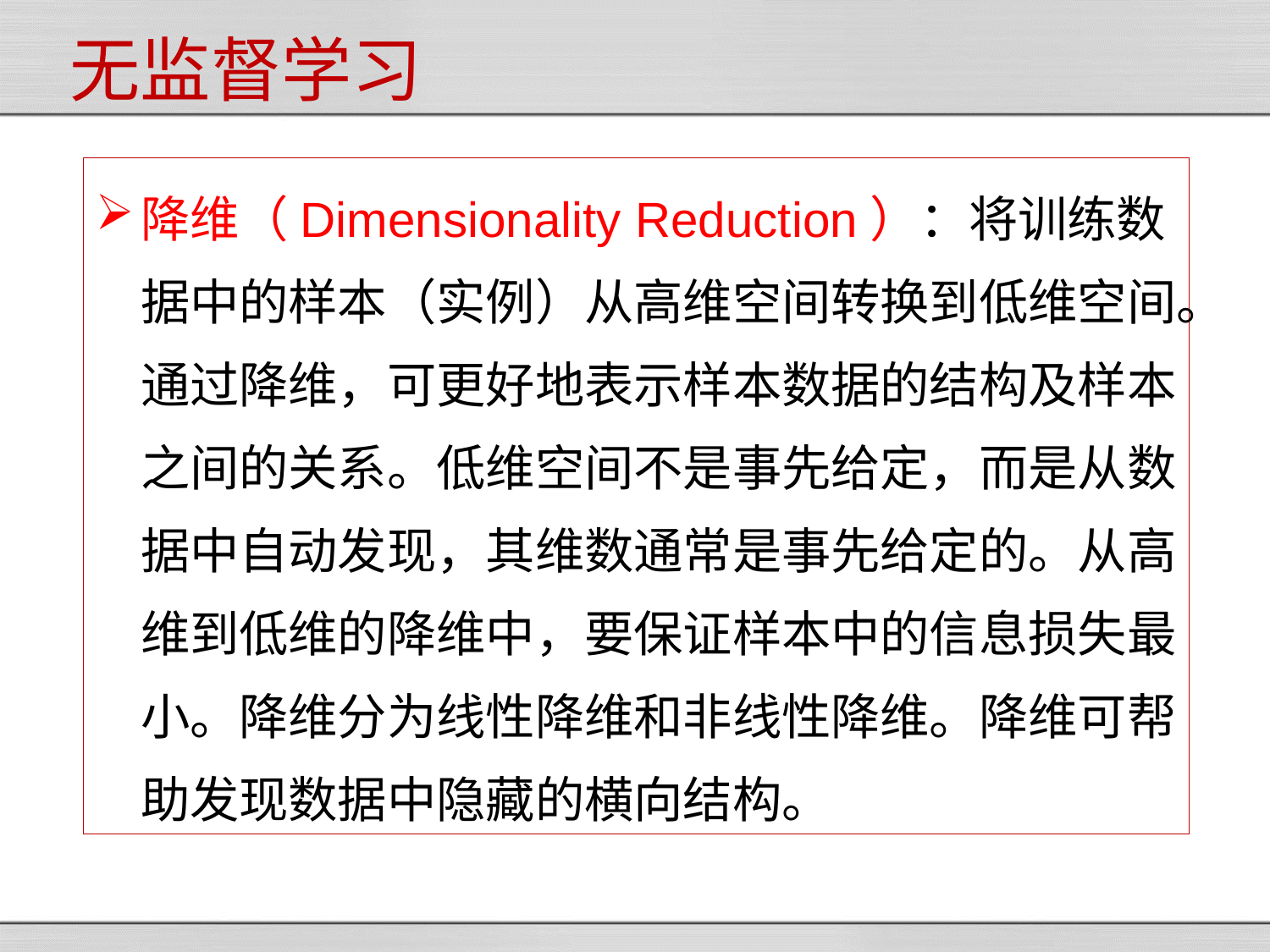

# 无监督学习
降维（Dimensionality Reduction）：将训练数据中的样本（实例）从高维空间转换到低维空间。通过降维，可更好地表示样本数据的结构及样本之间的关系。低维空间不是事先给定，而是从数据中自动发现，其维数通常是事先给定的。从高维到低维的降维中，要保证样本中的信息损失最小。降维分为线性降维和非线性降维。降维可帮助发现数据中隐藏的横向结构。